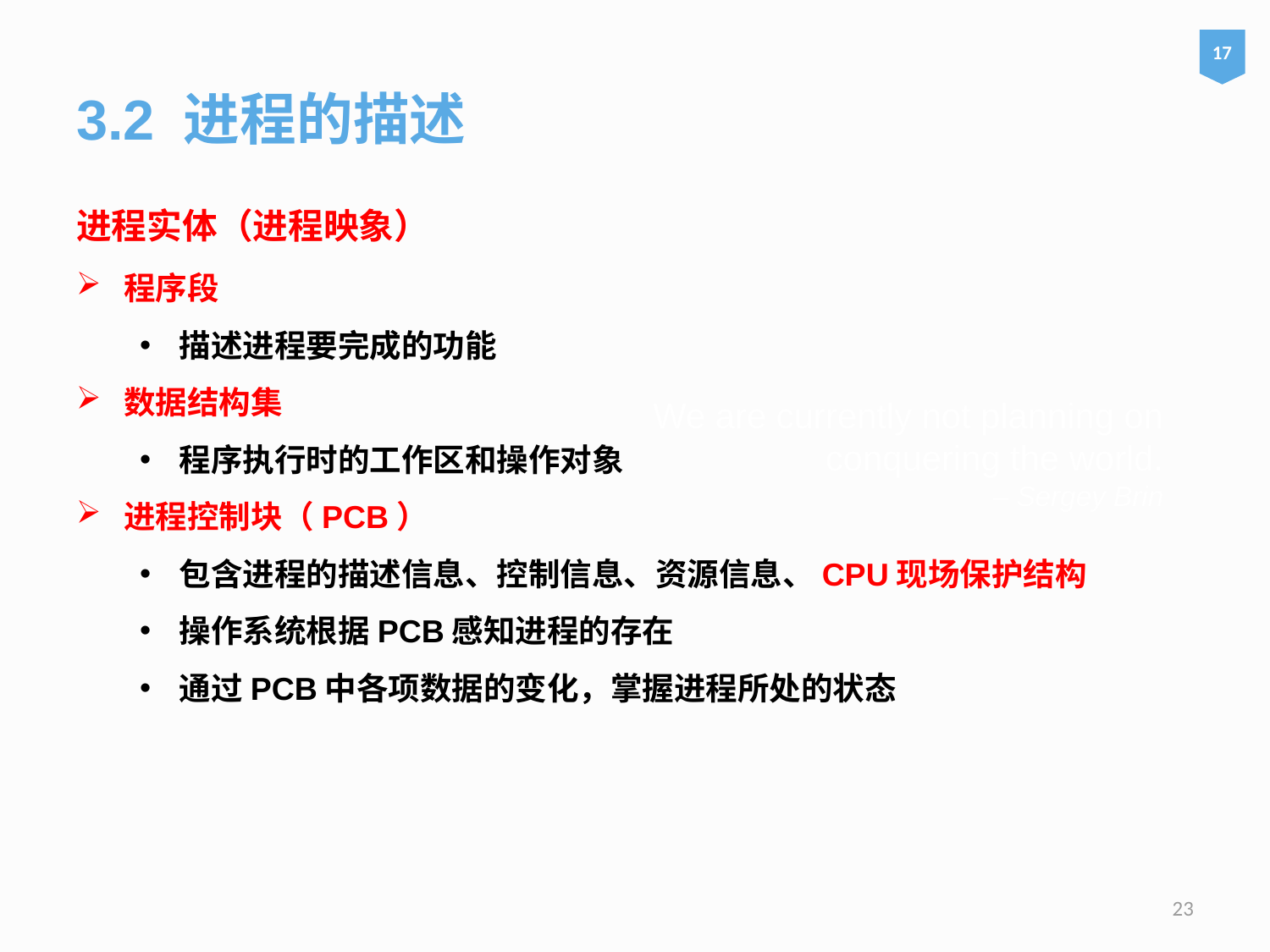

17
3.2 进程的描述
进程实体（进程映象）
程序段
描述进程要完成的功能
数据结构集
程序执行时的工作区和操作对象
进程控制块（PCB）
包含进程的描述信息、控制信息、资源信息、CPU现场保护结构
操作系统根据PCB感知进程的存在
通过PCB中各项数据的变化，掌握进程所处的状态
# We are currently not planning on conquering the world. – Sergey Brin
23